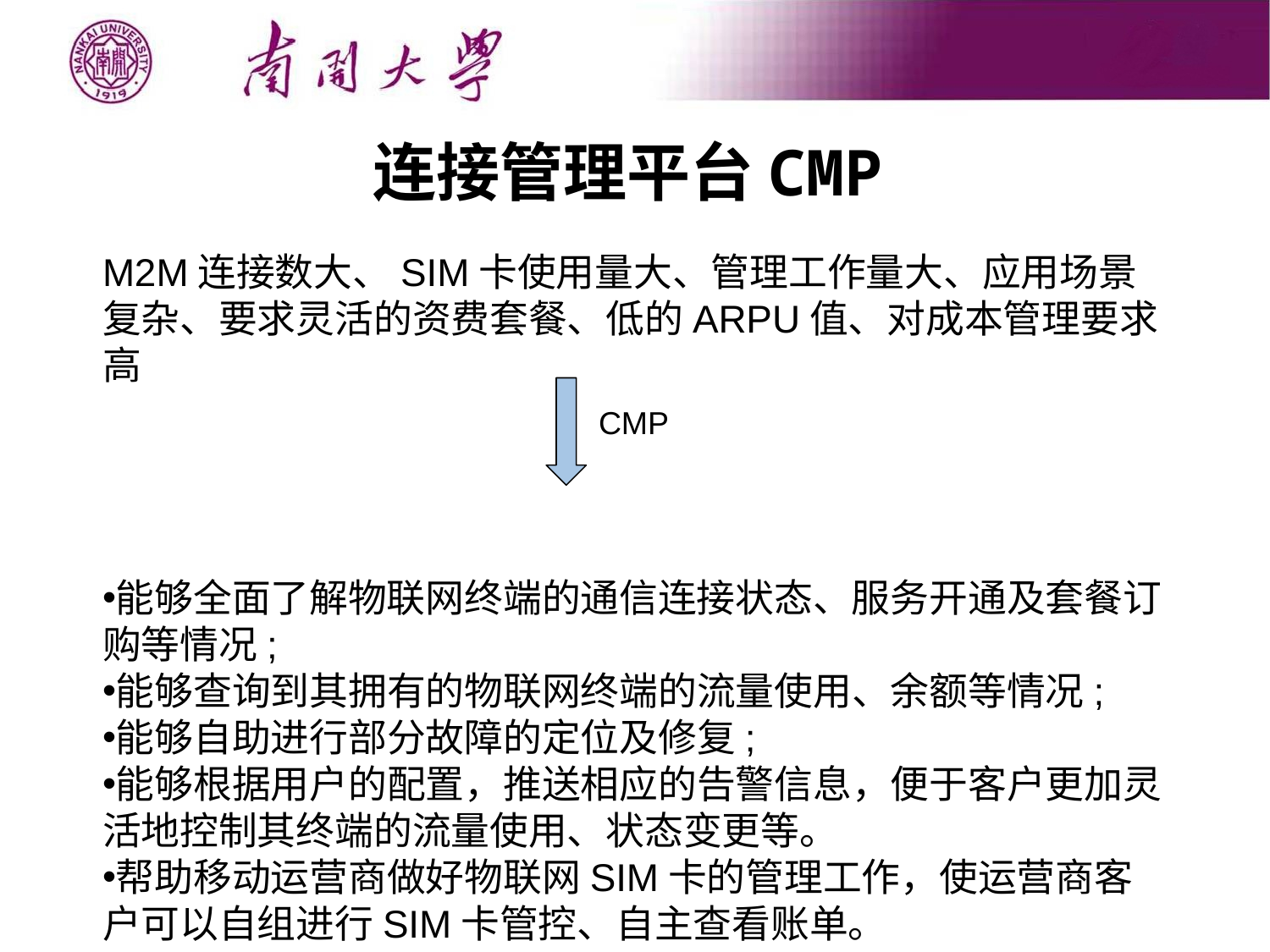

连接管理平台CMP
M2M连接数大、SIM卡使用量大、管理工作量大、应用场景复杂、要求灵活的资费套餐、低的ARPU值、对成本管理要求高

能够全面了解物联网终端的通信连接状态、服务开通及套餐订购等情况;
能够查询到其拥有的物联网终端的流量使用、余额等情况;
能够自助进行部分故障的定位及修复;
能够根据用户的配置，推送相应的告警信息，便于客户更加灵活地控制其终端的流量使用、状态变更等。
帮助移动运营商做好物联网SIM卡的管理工作，使运营商客户可以自组进行SIM卡管控、自主查看账单。

CMP